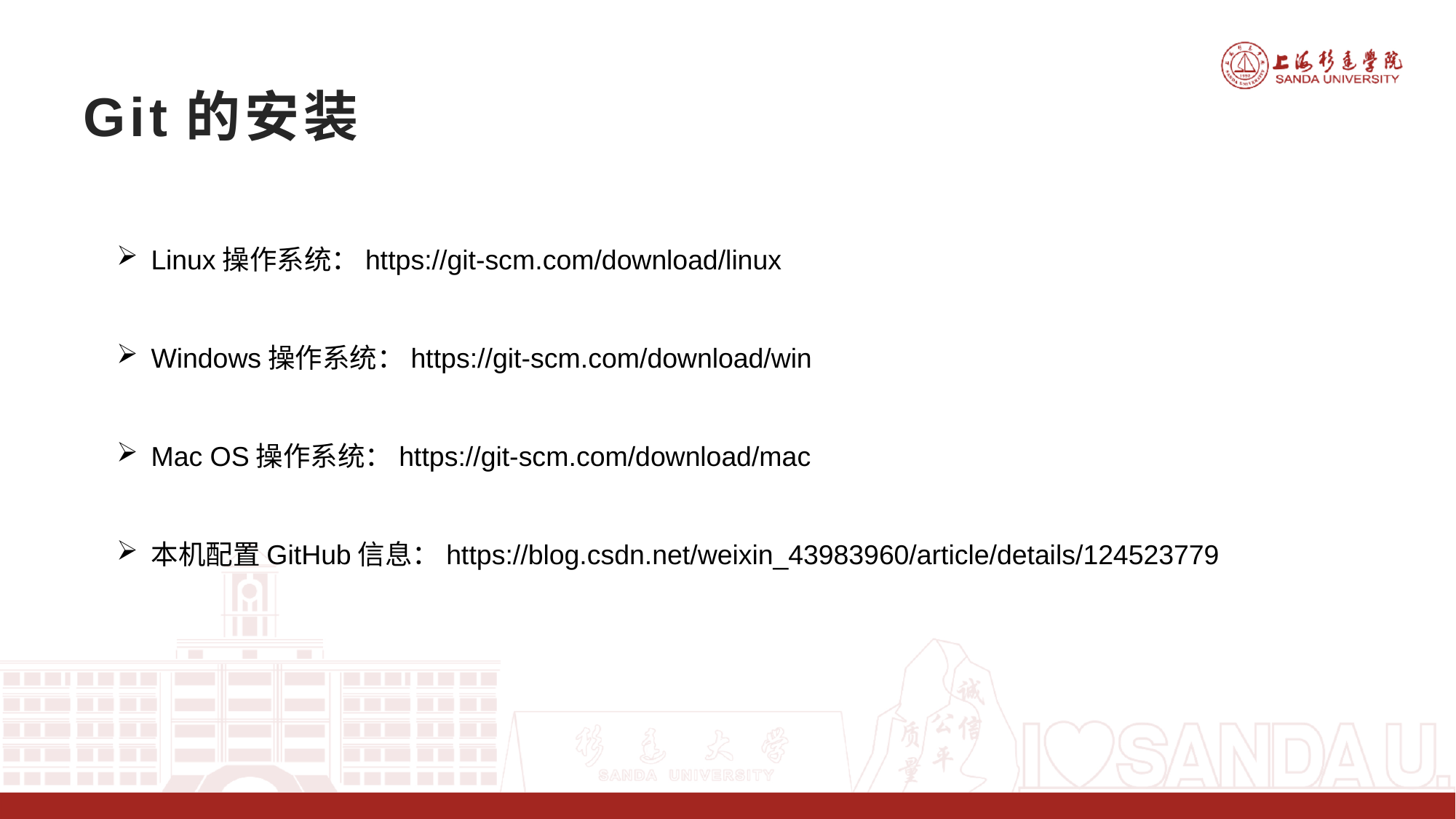

# Git的安装
Linux操作系统：https://git-scm.com/download/linux

Windows操作系统：https://git-scm.com/download/win

Mac OS操作系统：https://git-scm.com/download/mac

本机配置GitHub信息：https://blog.csdn.net/weixin_43983960/article/details/124523779